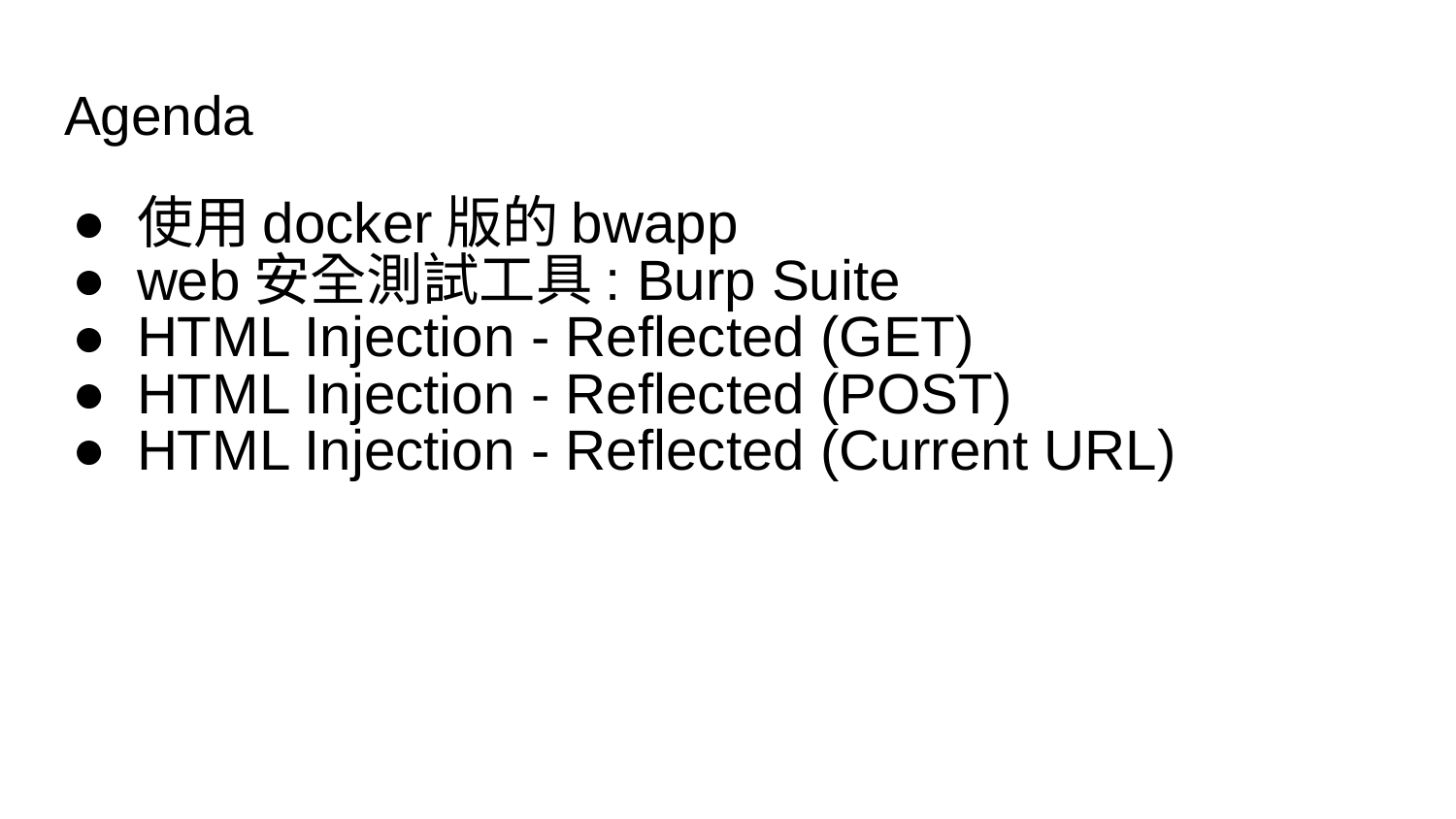

# Agenda
使用docker版的bwapp
web安全測試工具: Burp Suite
HTML Injection - Reflected (GET)
HTML Injection - Reflected (POST)
HTML Injection - Reflected (Current URL)